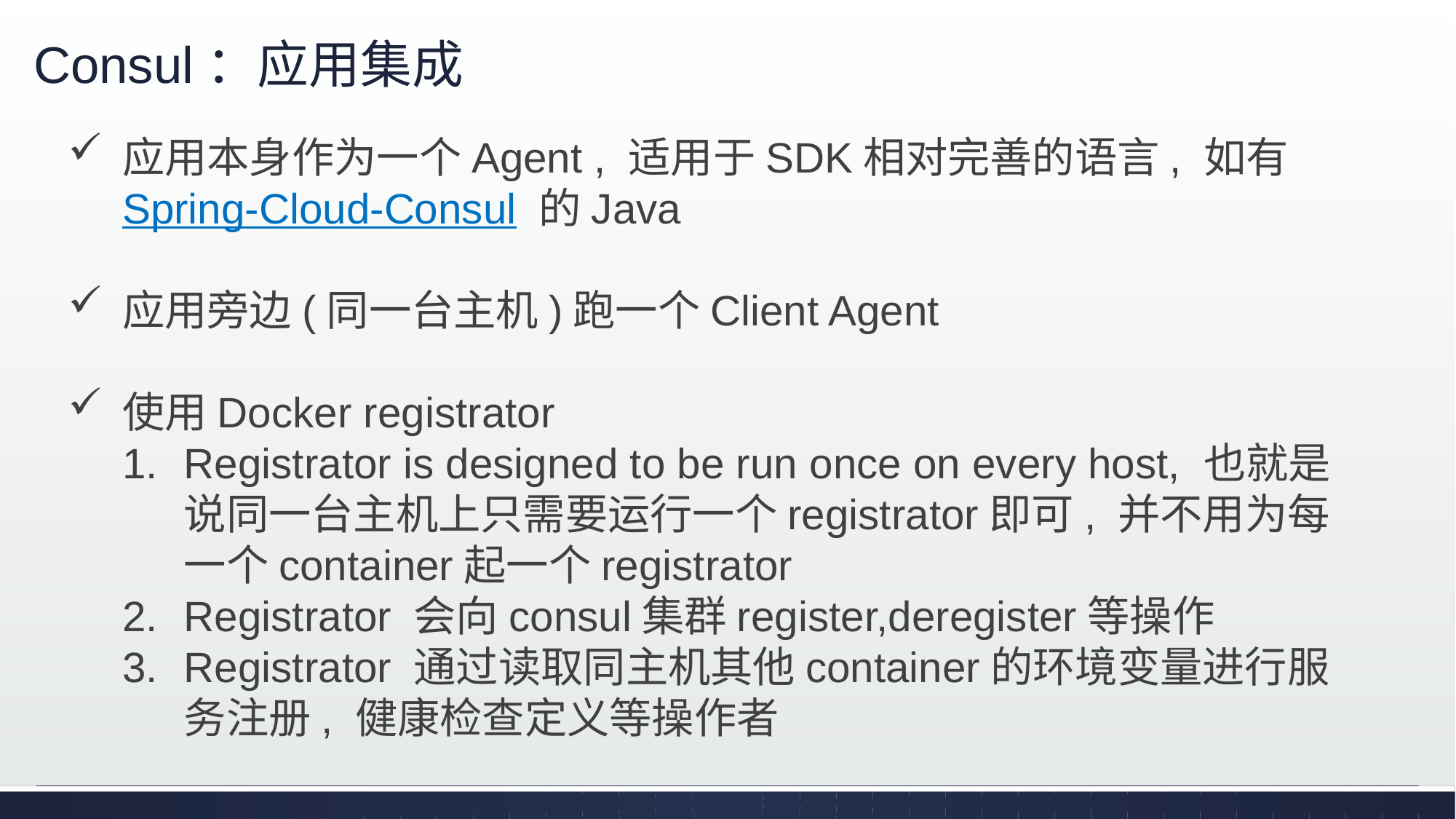

# Consul：应用集成
应用本身作为一个Agent , 适用于SDK相对完善的语言, 如有Spring-Cloud-Consul 的Java

应用旁边(同一台主机)跑一个Client Agent

使用Docker registrator
Registrator is designed to be run once on every host, 也就是说同一台主机上只需要运行一个registrator即可, 并不用为每一个container起一个registrator
Registrator 会向consul集群register,deregister等操作
Registrator 通过读取同主机其他container的环境变量进行服务注册, 健康检查定义等操作者